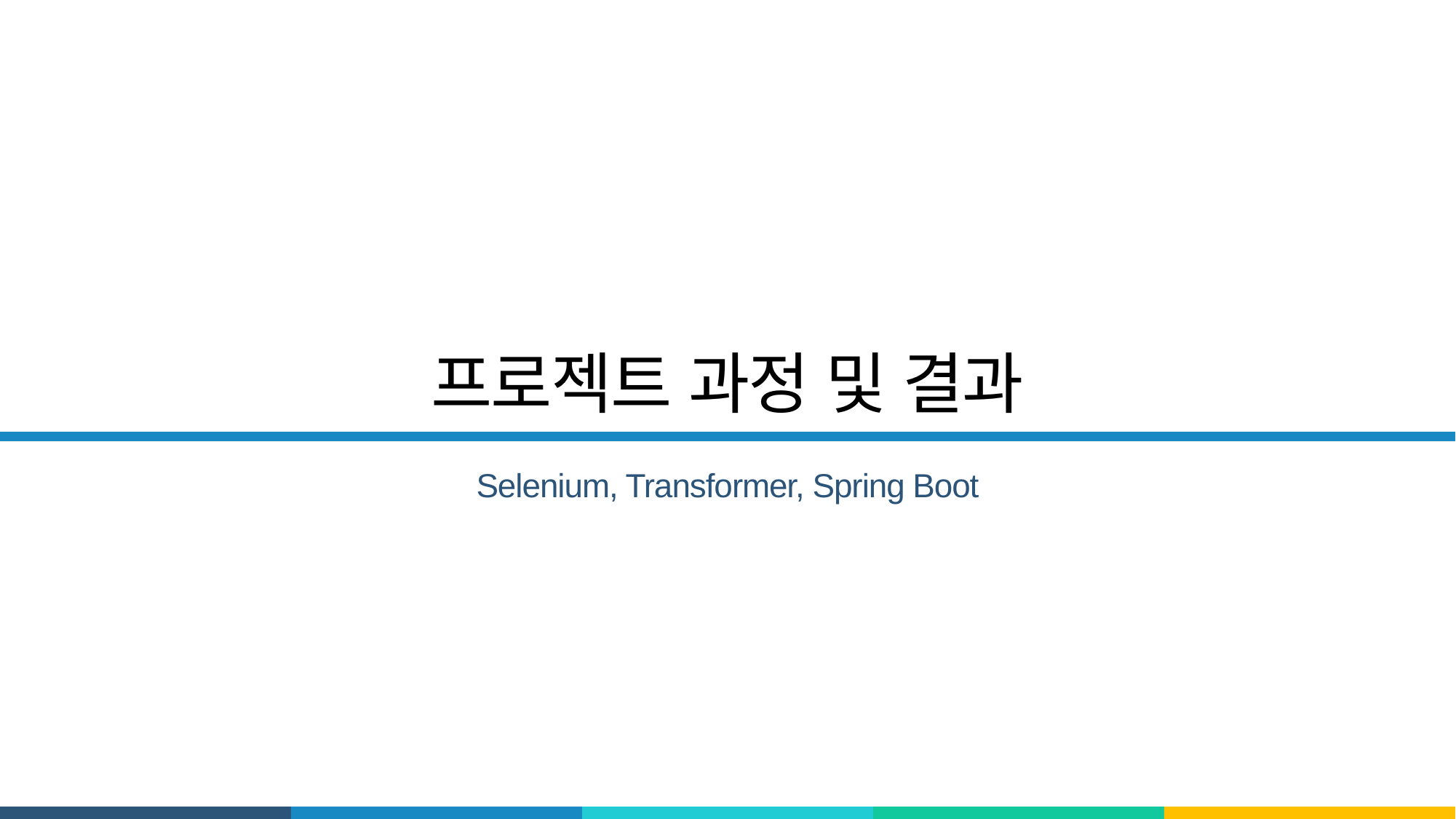

# 프로젝트 과정 및 결과
Selenium, Transformer, Spring Boot